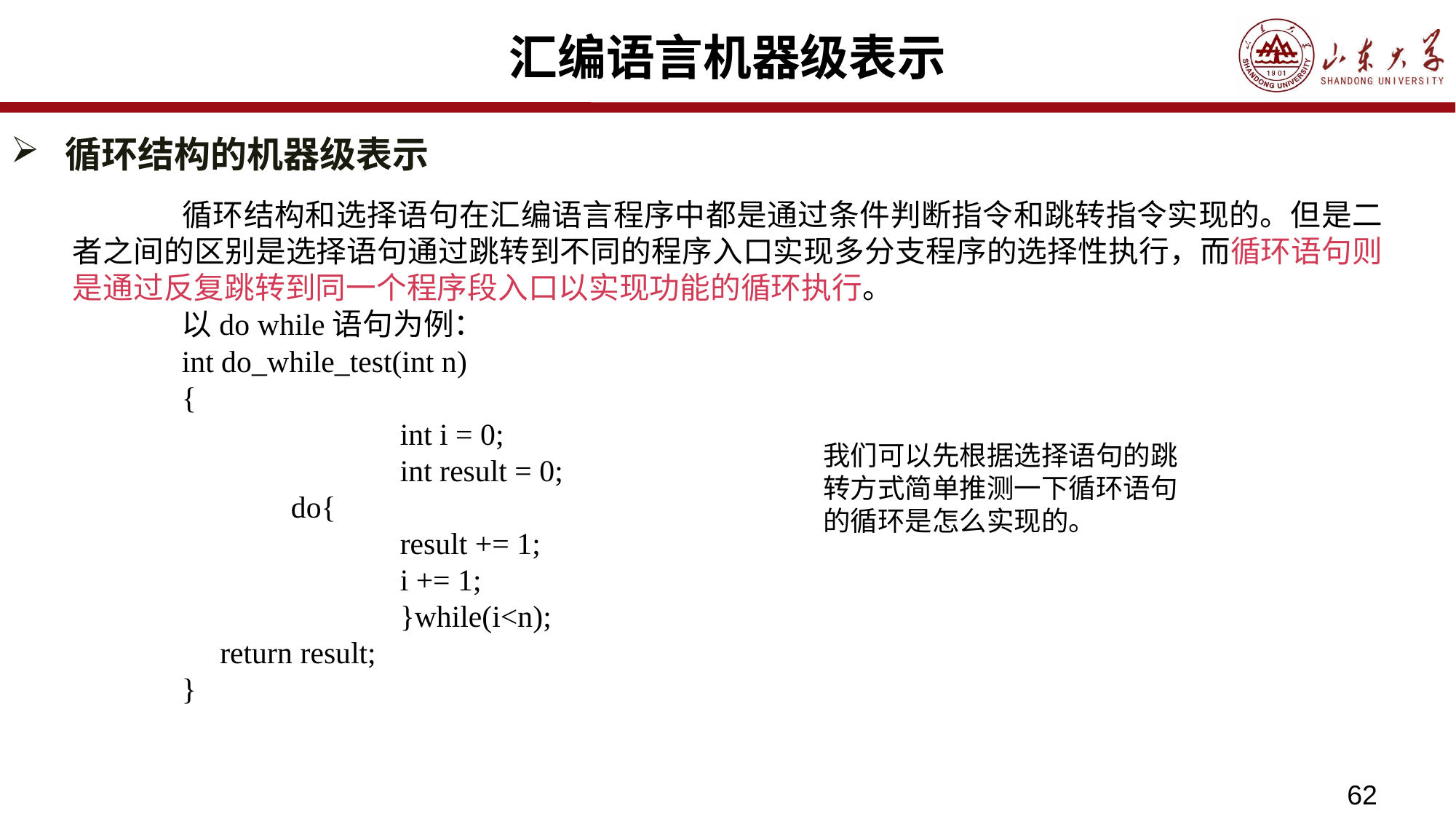

# 汇编语言机器级表示
循环结构的机器级表示
	循环结构和选择语句在汇编语言程序中都是通过条件判断指令和跳转指令实现的。但是二者之间的区别是选择语句通过跳转到不同的程序入口实现多分支程序的选择性执行，而循环语句则是通过反复跳转到同一个程序段入口以实现功能的循环执行。
	以do while语句为例：
	int do_while_test(int n)
	{
		 	int i = 0;
			int result = 0;
		do{
			result += 1;
 			i += 1;
			}while(i<n);
	     return result;
	}
我们可以先根据选择语句的跳转方式简单推测一下循环语句的循环是怎么实现的。
62